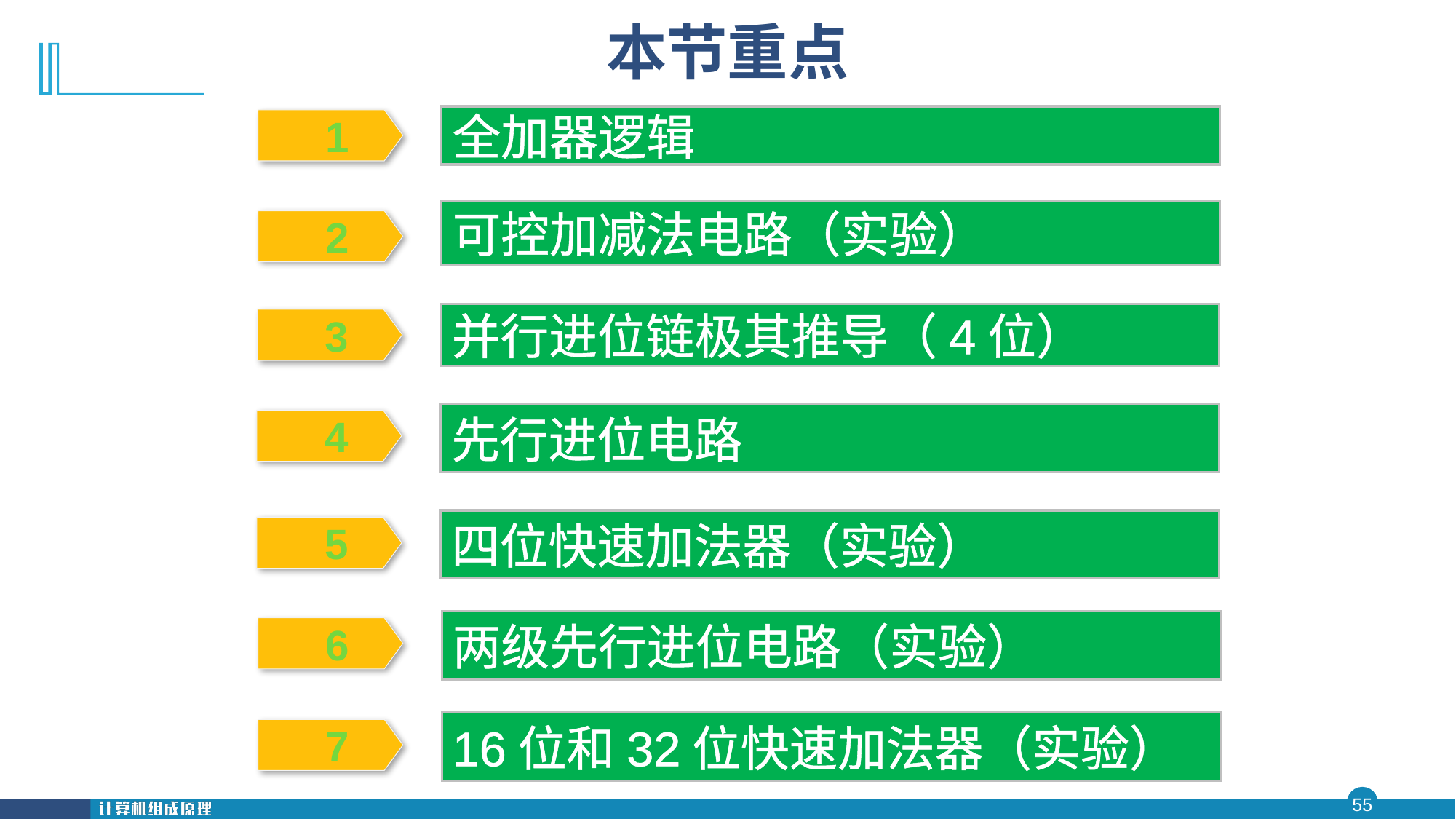

# 本节重点
全加器逻辑
  1
可控加减法电路（实验）
  2
并行进位链极其推导（4位）
  3
先行进位电路
  4
四位快速加法器（实验）
  5
两级先行进位电路（实验）
  6
16位和32位快速加法器（实验）
  7